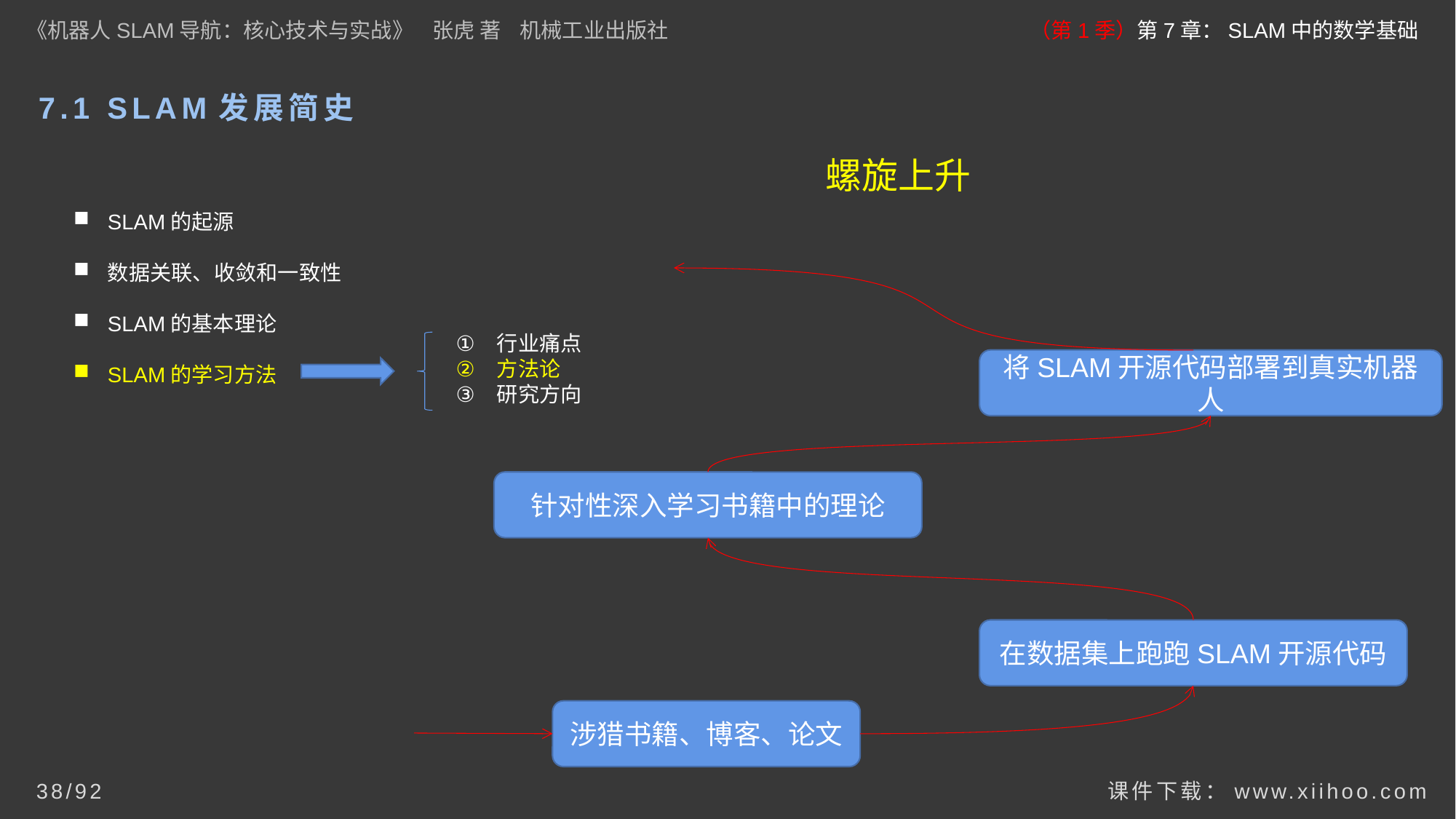

《机器人SLAM导航：核心技术与实战》    张虎 著    机械工业出版社
（第1季）第7章：SLAM中的数学基础
# 7.1 SLAM发展简史
螺旋上升
SLAM的起源
数据关联、收敛和一致性
SLAM的基本理论
SLAM的学习方法
行业痛点
方法论
研究方向

将SLAM开源代码部署到真实机器人

针对性深入学习书籍中的理论
在数据集上跑跑SLAM开源代码
涉猎书籍、博客、论文
课件下载：www.xiihoo.com
38/92